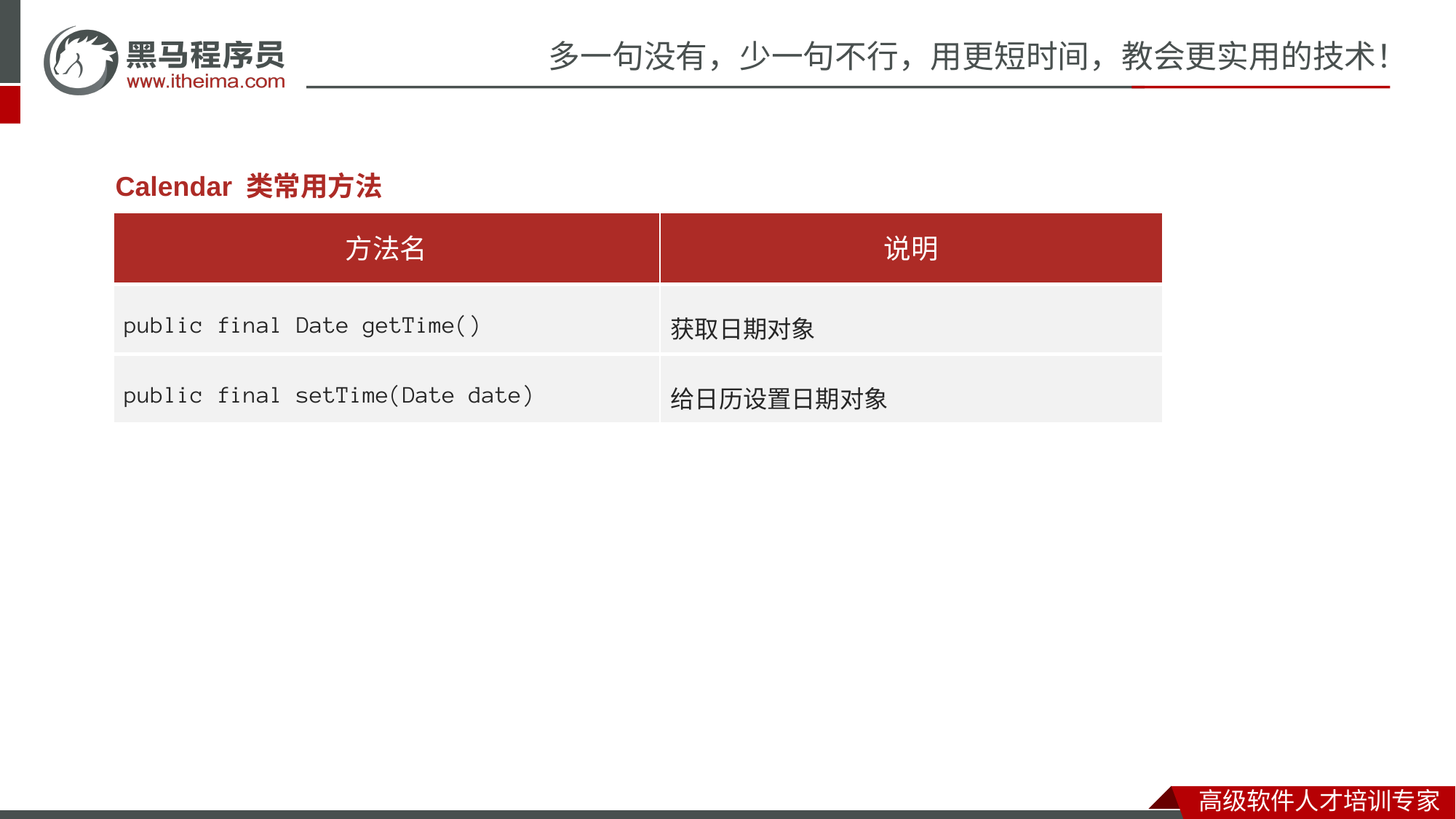

Calendar 类常用方法
| 方法名 | 说明 |
| --- | --- |
| public final Date getTime() | 获取日期对象 |
| public final setTime(Date date) | 给日历设置日期对象 |